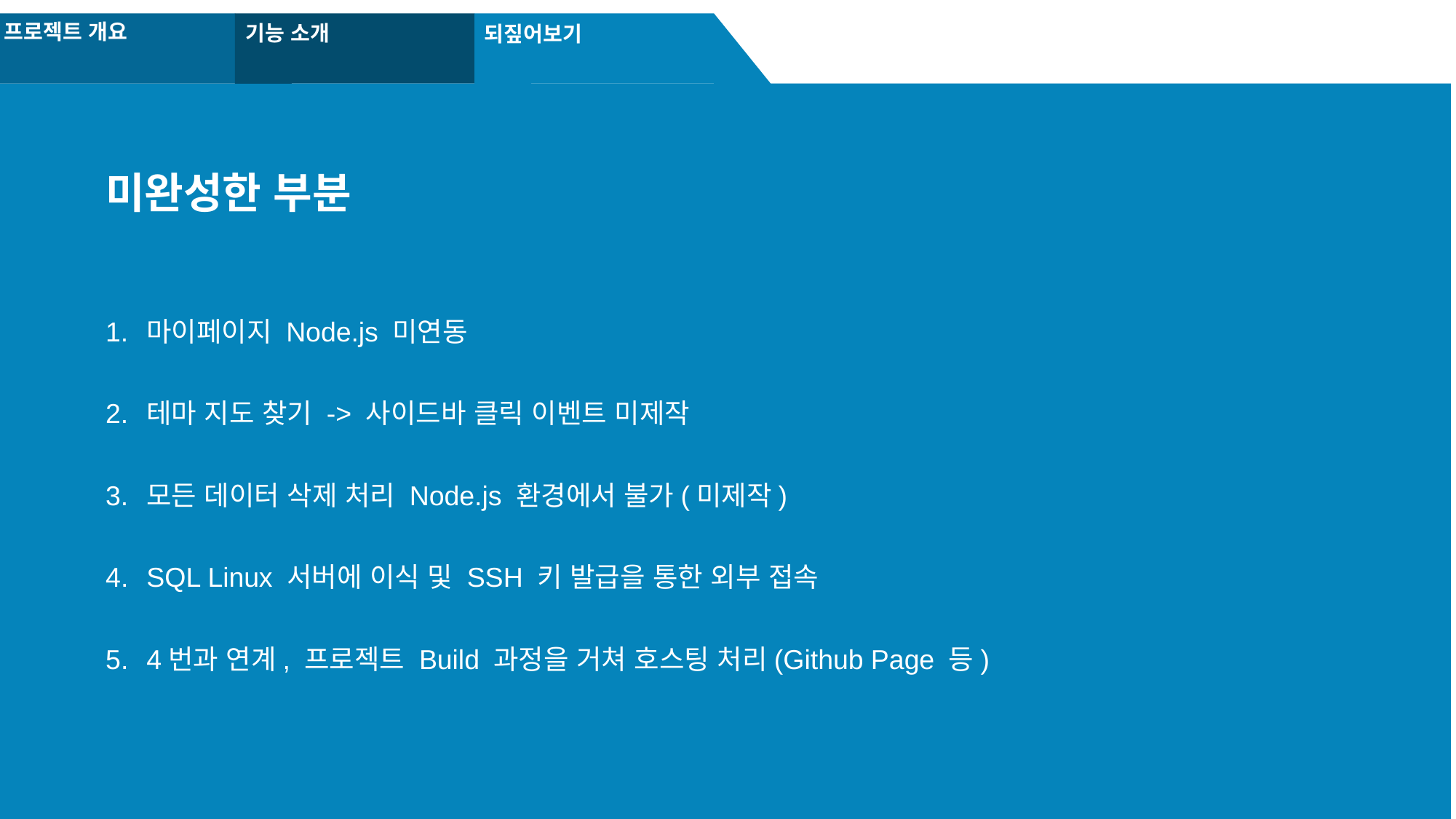

프로젝트 개요

기능 소개
되짚어보기

미완성한 부분
마이페이지 Node.js 미연동
테마 지도 찾기 -> 사이드바 클릭 이벤트 미제작
모든 데이터 삭제 처리 Node.js 환경에서 불가(미제작)
SQL Linux 서버에 이식 및 SSH 키 발급을 통한 외부 접속
4번과 연계, 프로젝트 Build 과정을 거쳐 호스팅 처리(Github Page 등)